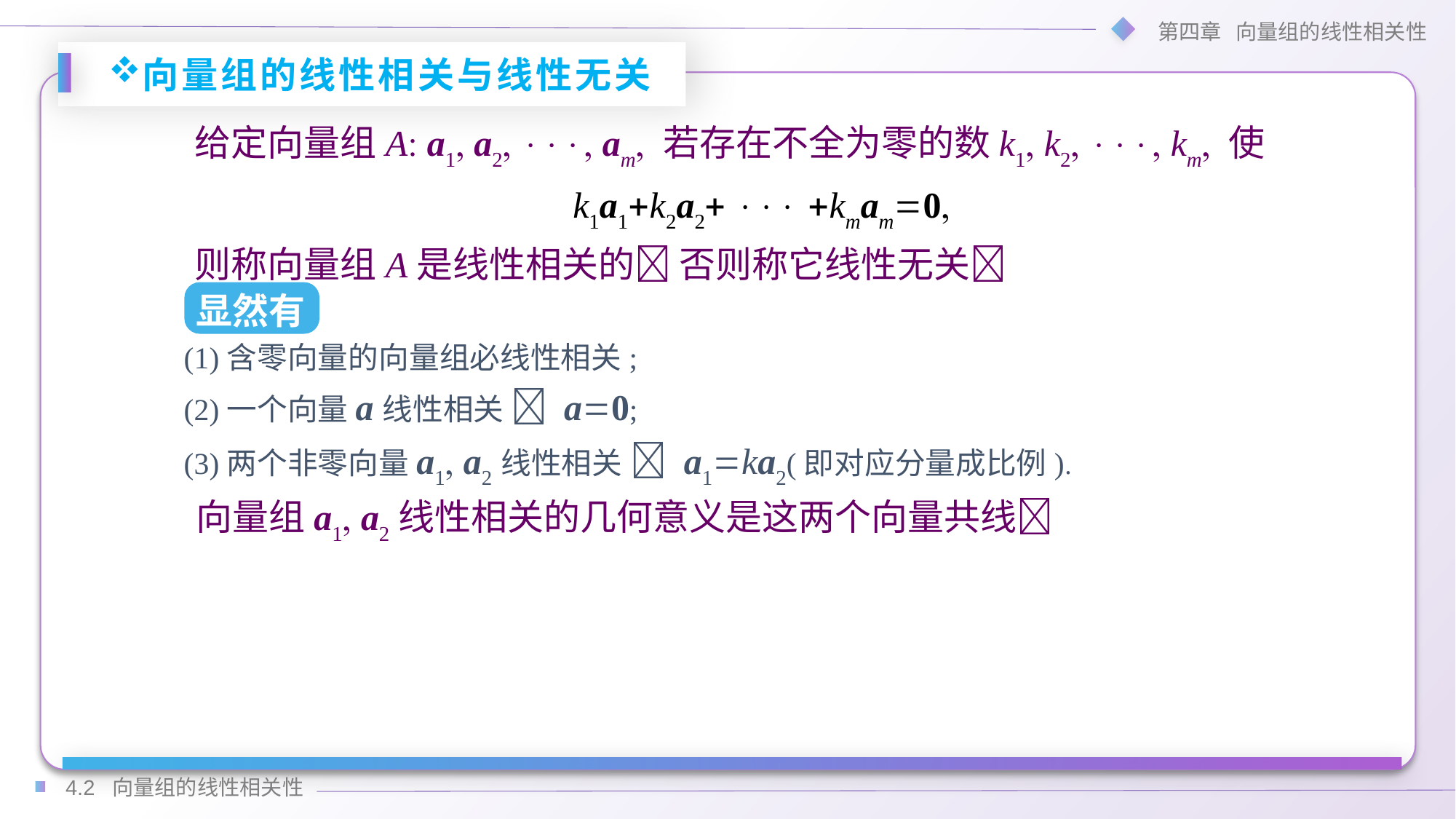

向量组的线性相关与线性无关

给定向量组A: a1, a2, ⋅⋅⋅, am, 若存在不全为零的数k1, k2, ⋅⋅⋅, km, 使
k1a1+k2a2+ ⋅⋅⋅ +kmam=0,
则称向量组A是线性相关的, 否则称它线性无关.
显然有
(1)含零向量的向量组必线性相关;
(2)一个向量a线性相关 ⇔ a=0;
(3)两个非零向量a1, a2线性相关 ⇔ a1=ka2(即对应分量成比例).

向量组a1, a2线性相关的几何意义是这两个向量共线.